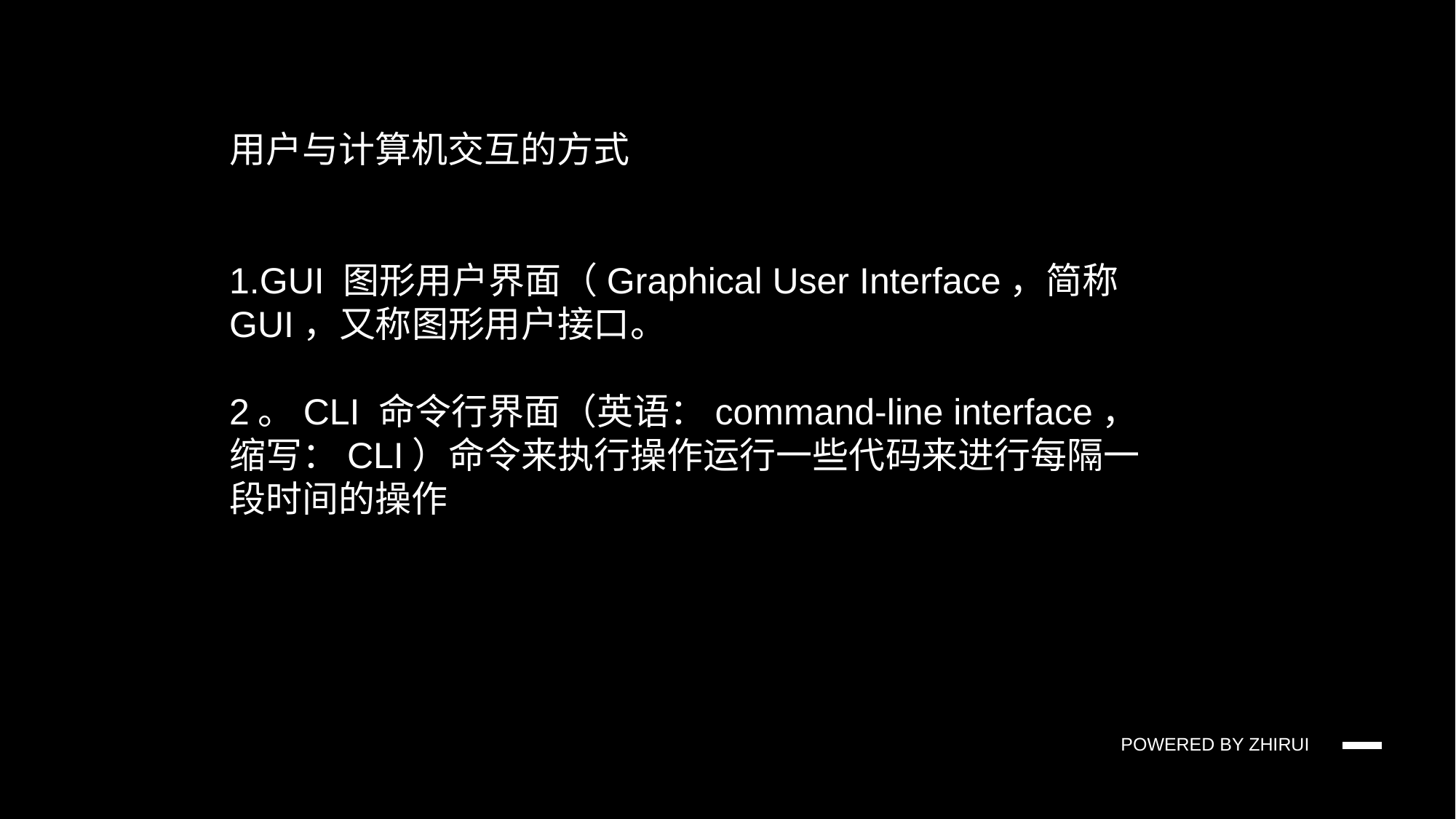

rhodeskesi
用户与计算机交互的方式

1.GUI 图形用户界面（Graphical User Interface，简称 GUI，又称图形用户接口。

2。CLI 命令行界面（英语：command-line interface，缩写：CLI）命令来执行操作运行一些代码来进行每隔一段时间的操作
若单标题请居中
若标题与图则左右分布
POWERED BY ZHIRUI